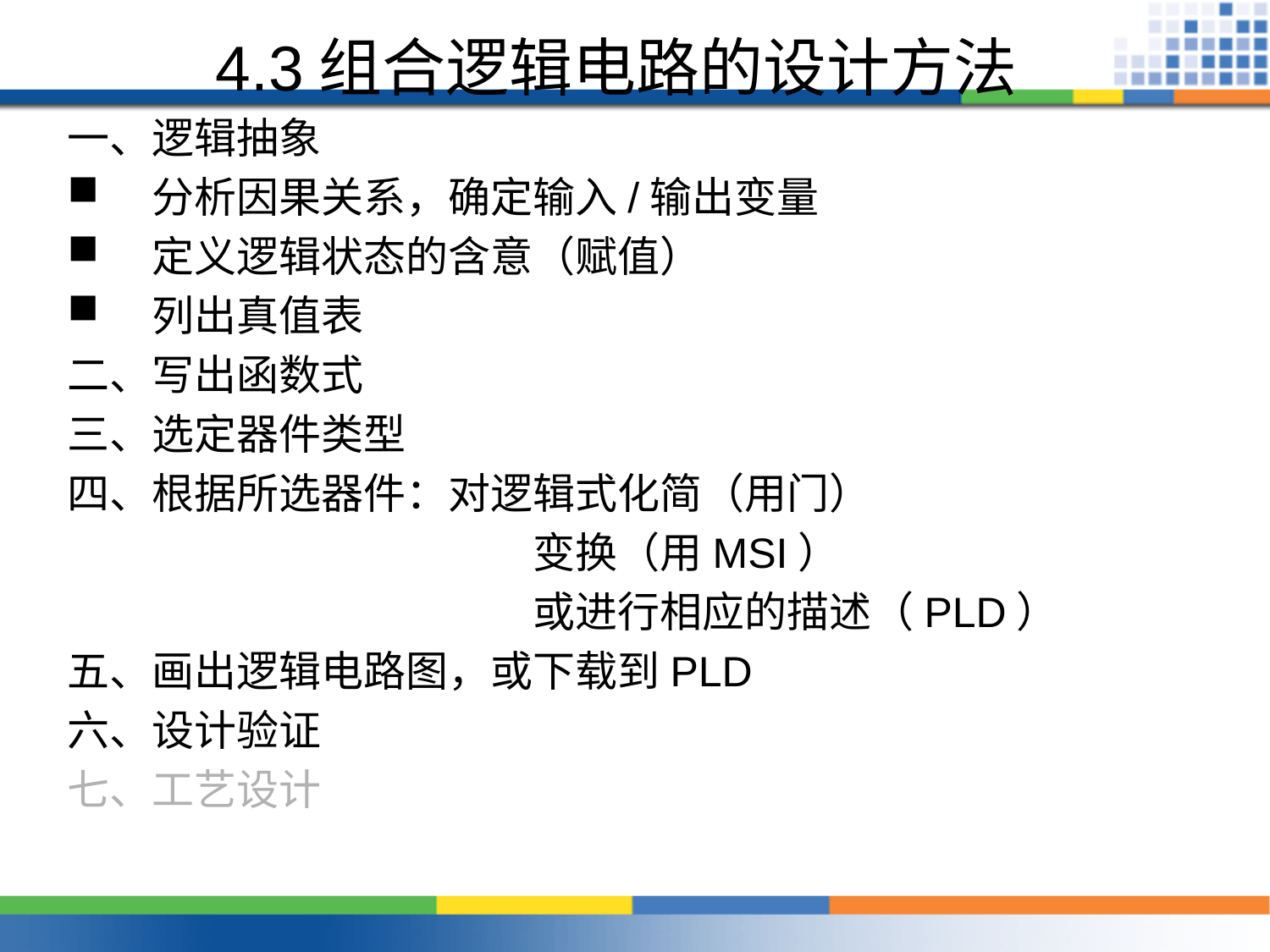

# 4.3组合逻辑电路的设计方法
一、逻辑抽象
分析因果关系，确定输入/输出变量
定义逻辑状态的含意（赋值）
列出真值表
二、写出函数式
三、选定器件类型
四、根据所选器件：对逻辑式化简（用门）
				变换（用MSI）
				或进行相应的描述（PLD）
五、画出逻辑电路图，或下载到PLD
六、设计验证
七、工艺设计